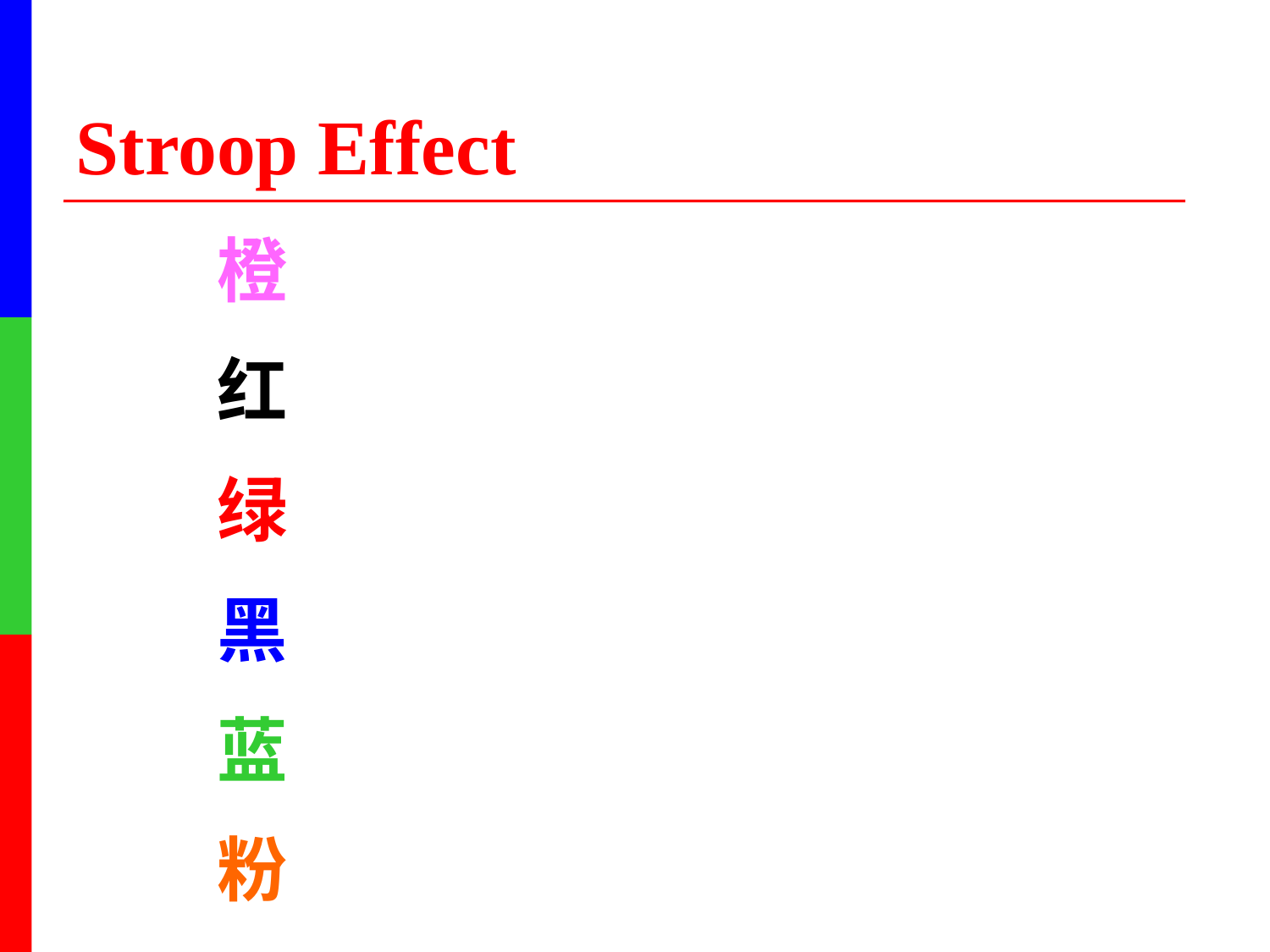

# Stroop Effect
橙
红
绿
黑
蓝
粉